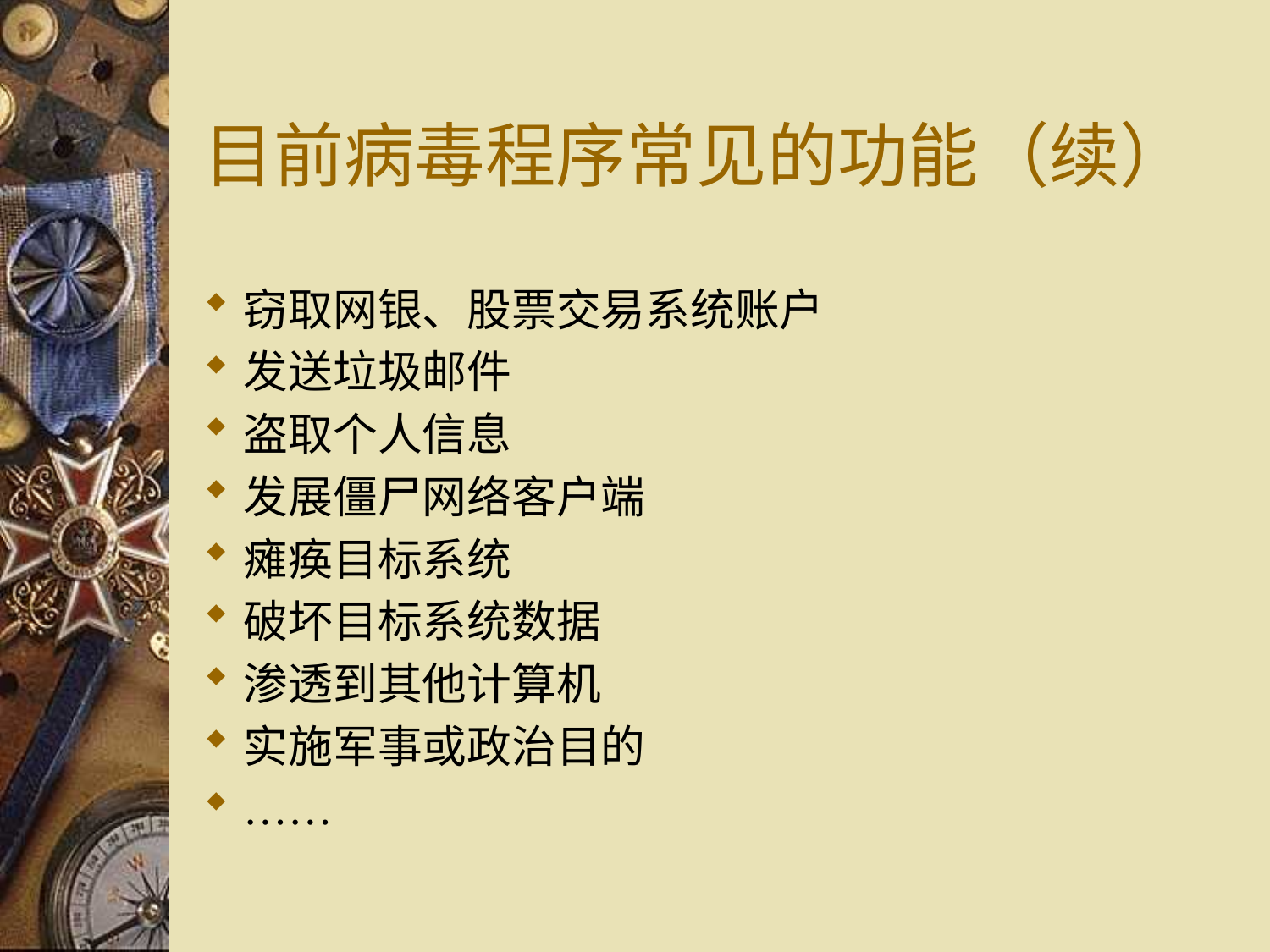

# 目前病毒程序常见的功能（续）
窃取网银、股票交易系统账户
发送垃圾邮件
盗取个人信息
发展僵尸网络客户端
瘫痪目标系统
破坏目标系统数据
渗透到其他计算机
实施军事或政治目的
……